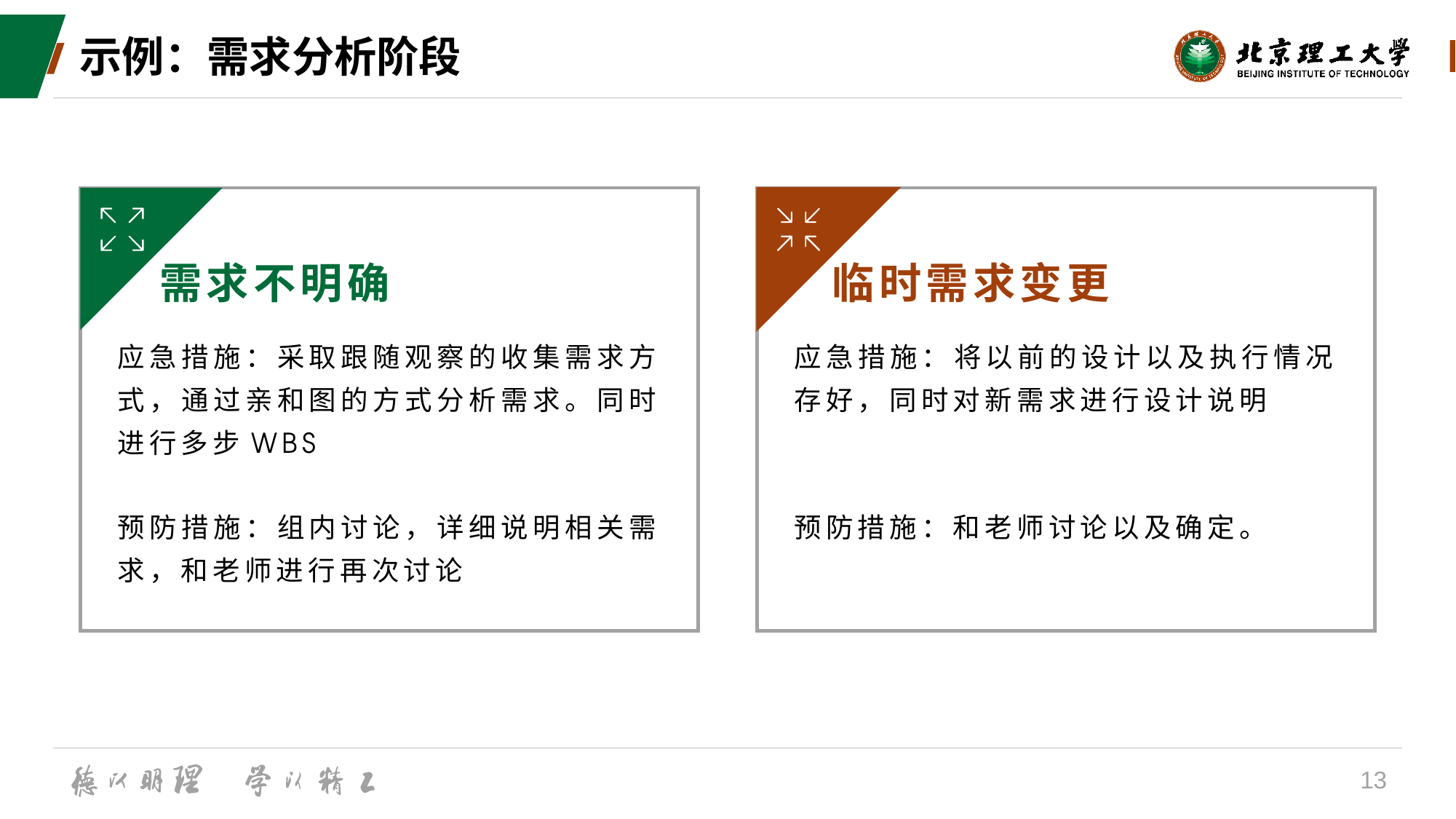

# 示例：需求分析阶段

需求不明确
临时需求变更
应急措施：采取跟随观察的收集需求方式，通过亲和图的方式分析需求。同时进行多步WBS

预防措施：组内讨论，详细说明相关需求，和老师进行再次讨论

应急措施：将以前的设计以及执行情况存好，同时对新需求进行设计说明

预防措施：和老师讨论以及确定。